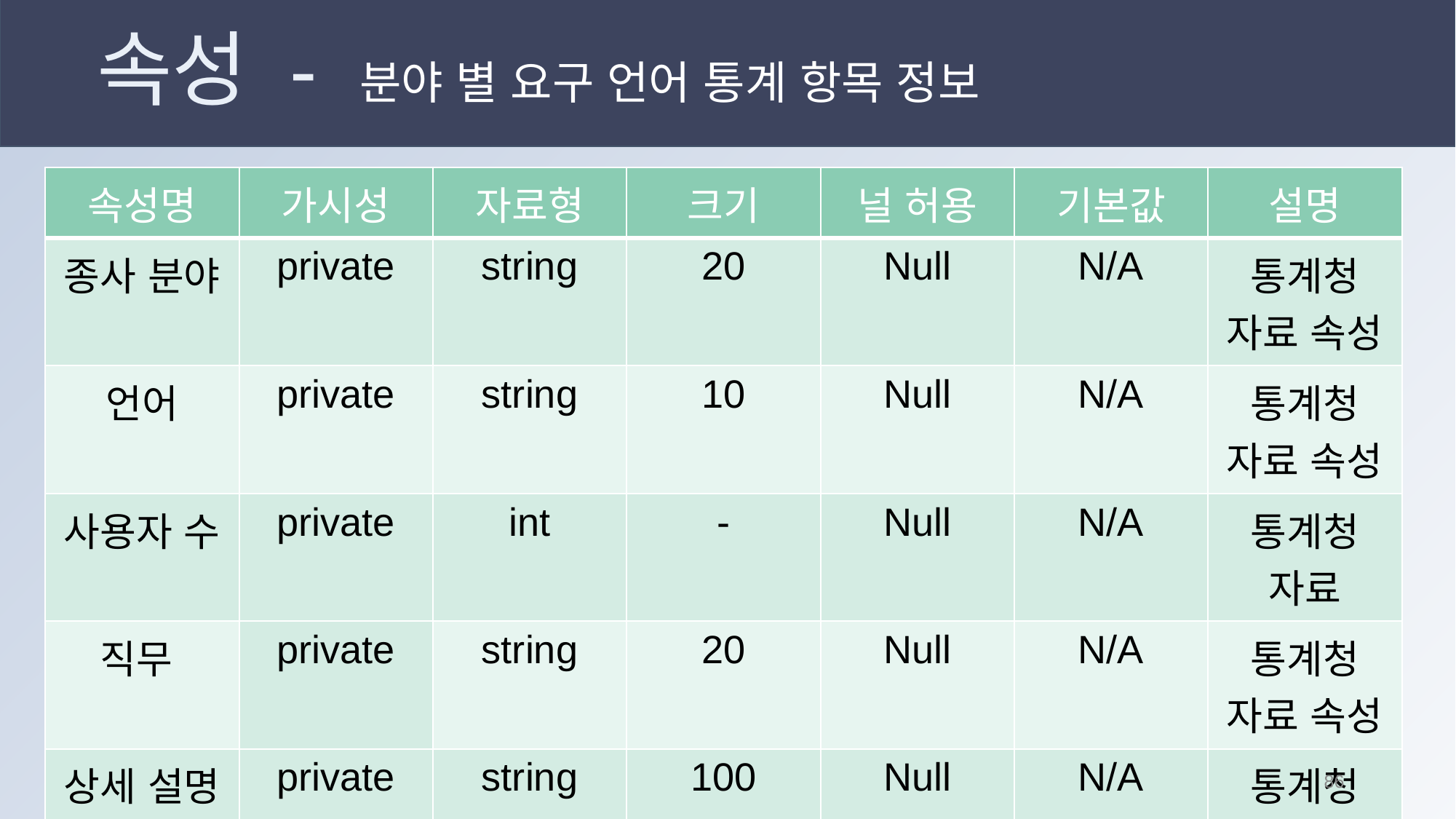

# 속성 - 분야 별 요구 언어 통계 항목 정보

| 속성명 | 가시성 | 자료형 | 크기 | 널 허용 | 기본값 | 설명 |
| --- | --- | --- | --- | --- | --- | --- |
| 종사 분야 | private | string | 20 | Null | N/A | 통계청 자료 속성 |
| 언어 | private | string | 10 | Null | N/A | 통계청 자료 속성 |
| 사용자 수 | private | int | - | Null | N/A | 통계청 자료 |
| 직무 | private | string | 20 | Null | N/A | 통계청 자료 속성 |
| 상세 설명 | private | string | 100 | Null | N/A | 통계청 자료 속성 |
86